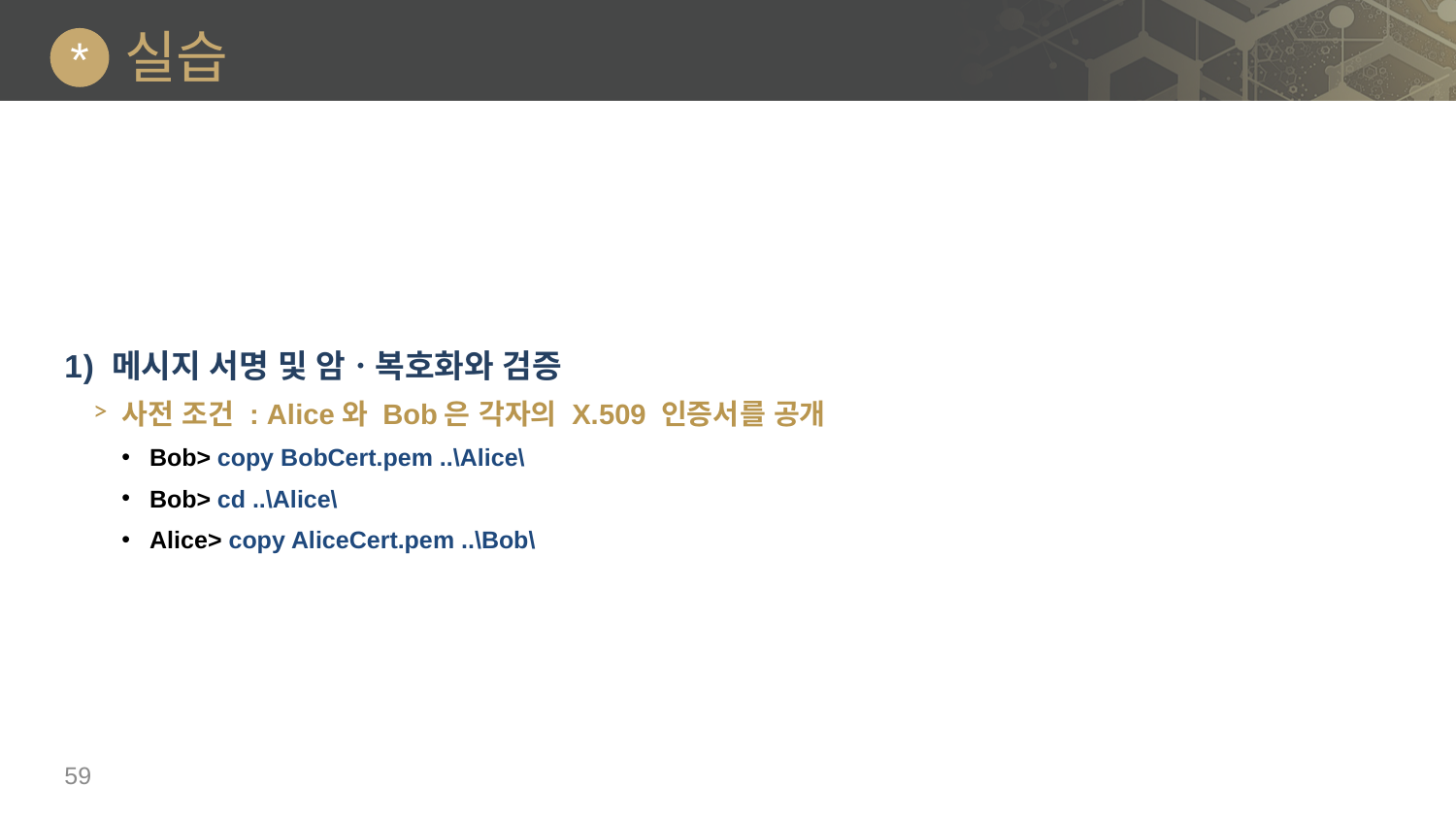

# 실습
*
 메시지 서명 및 암ㆍ복호화와 검증
사전 조건 : Alice와 Bob은 각자의 X.509 인증서를 공개
Bob> copy BobCert.pem ..\Alice\
Bob> cd ..\Alice\
Alice> copy AliceCert.pem ..\Bob\
59